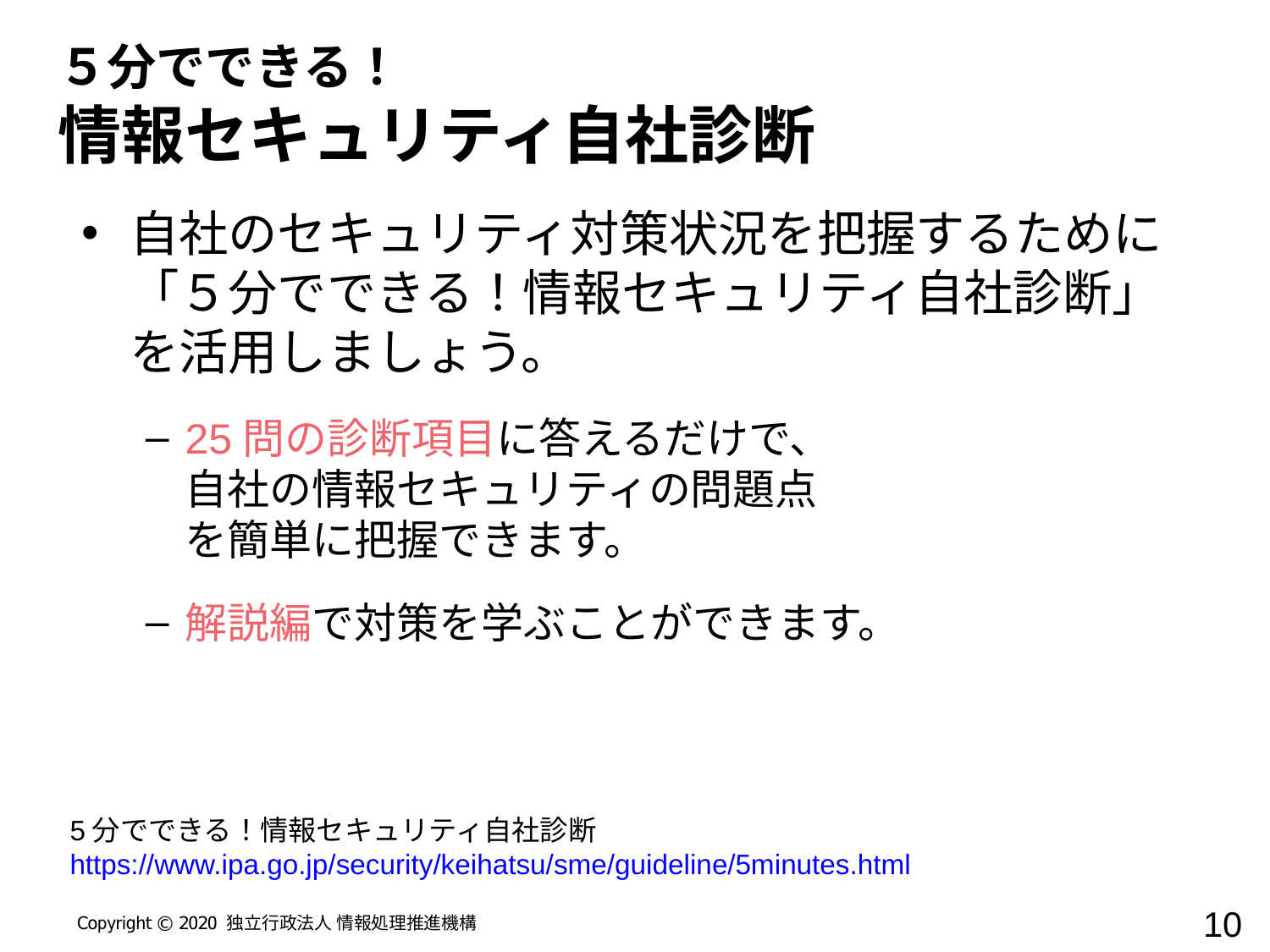

# ５分でできる！ 情報セキュリティ自社診断
自社のセキュリティ対策状況を把握するために
「５分でできる！情報セキュリティ自社診断」を活用しましょう。
25問の診断項目に答えるだけで、
自社の情報セキュリティの問題点
を簡単に把握できます。
解説編で対策を学ぶことができます。
5分でできる！情報セキュリティ自社診断
https://www.ipa.go.jp/security/keihatsu/sme/guideline/5minutes.html